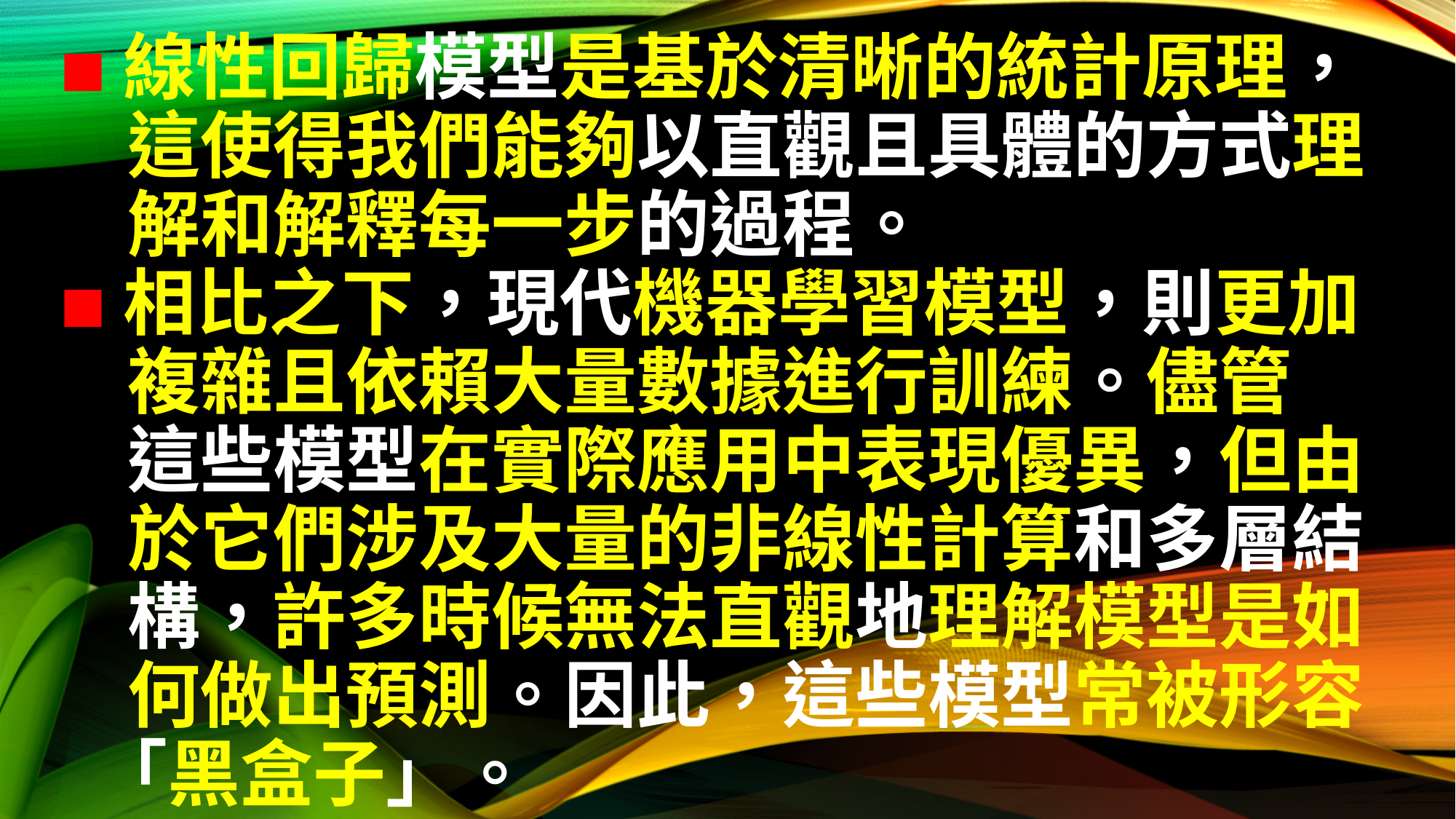

◼︎線性回歸模型是基於清晰的統計原理，
   這使得我們能夠以直觀且具體的方式理
   解和解釋每一步的過程。
◼︎相比之下，現代機器學習模型，則更加
   複雜且依賴大量數據進行訓練。儘管
   這些模型在實際應用中表現優異，但由
   於它們涉及大量的非線性計算和多層結
   構，許多時候無法直觀地理解模型是如
   何做出預測。因此，這些模型常被形容
 「黑盒子」。